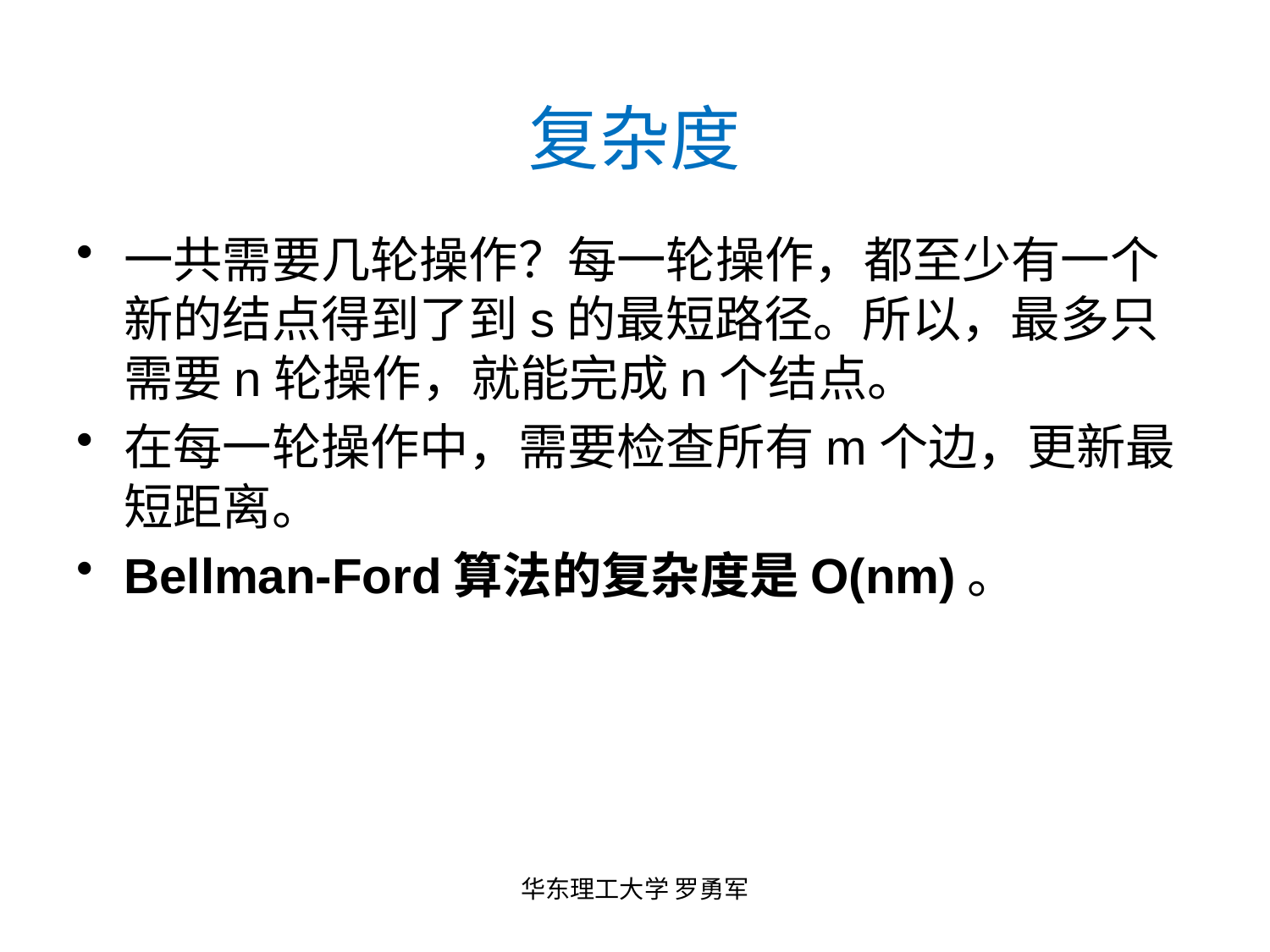

# 复杂度
一共需要几轮操作？每一轮操作，都至少有一个新的结点得到了到s的最短路径。所以，最多只需要n轮操作，就能完成n个结点。
在每一轮操作中，需要检查所有m个边，更新最短距离。
Bellman-Ford算法的复杂度是O(nm)。

华东理工大学 罗勇军